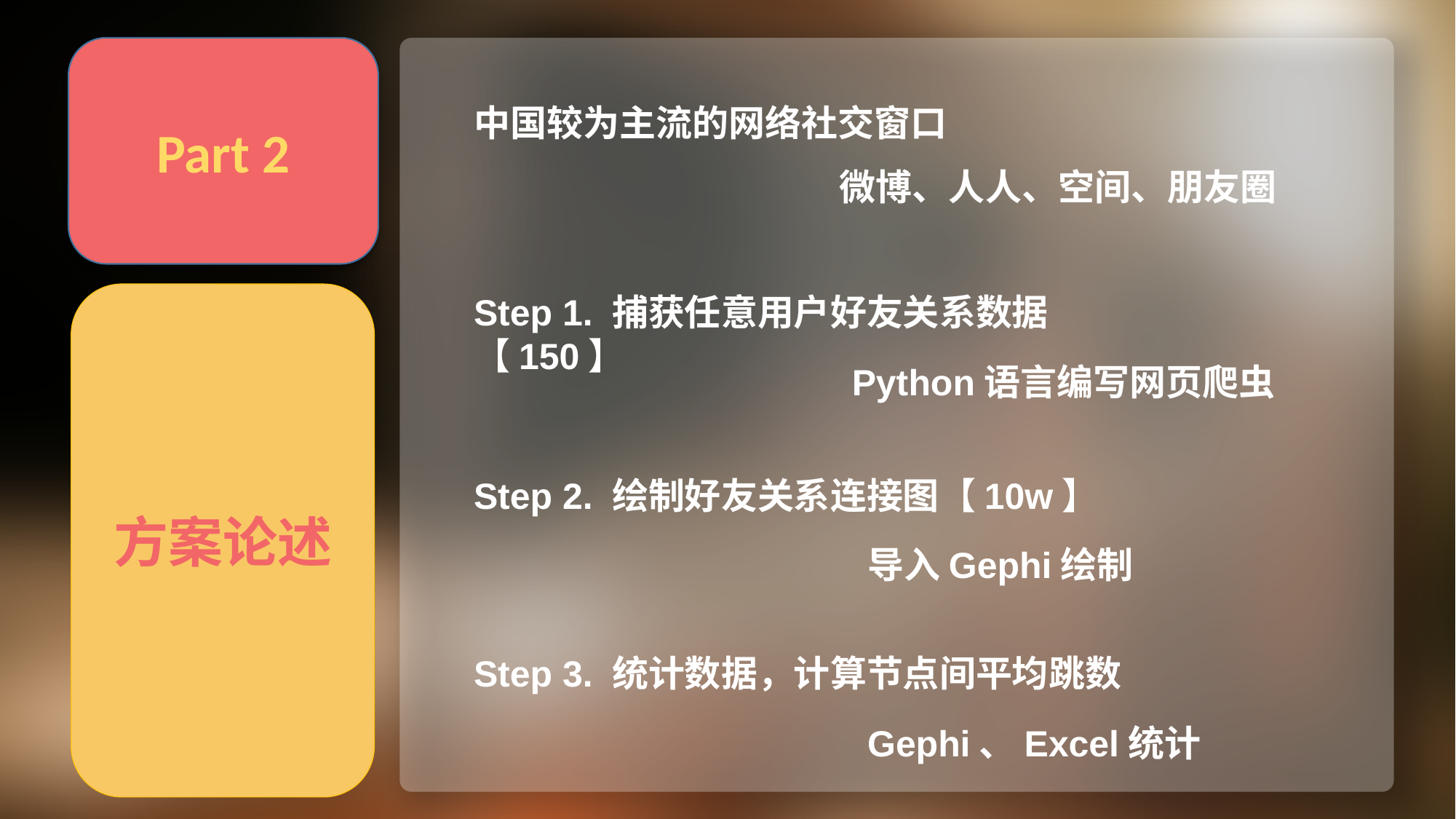

Part 2
中国较为主流的网络社交窗口
化
微博、人人、空间、朋友圈
方案论述
Step 1. 捕获任意用户好友关系数据【150】
Python语言编写网页爬虫
Step 2. 绘制好友关系连接图【10w】
导入Gephi绘制
Step 3. 统计数据，计算节点间平均跳数
Gephi、Excel统计